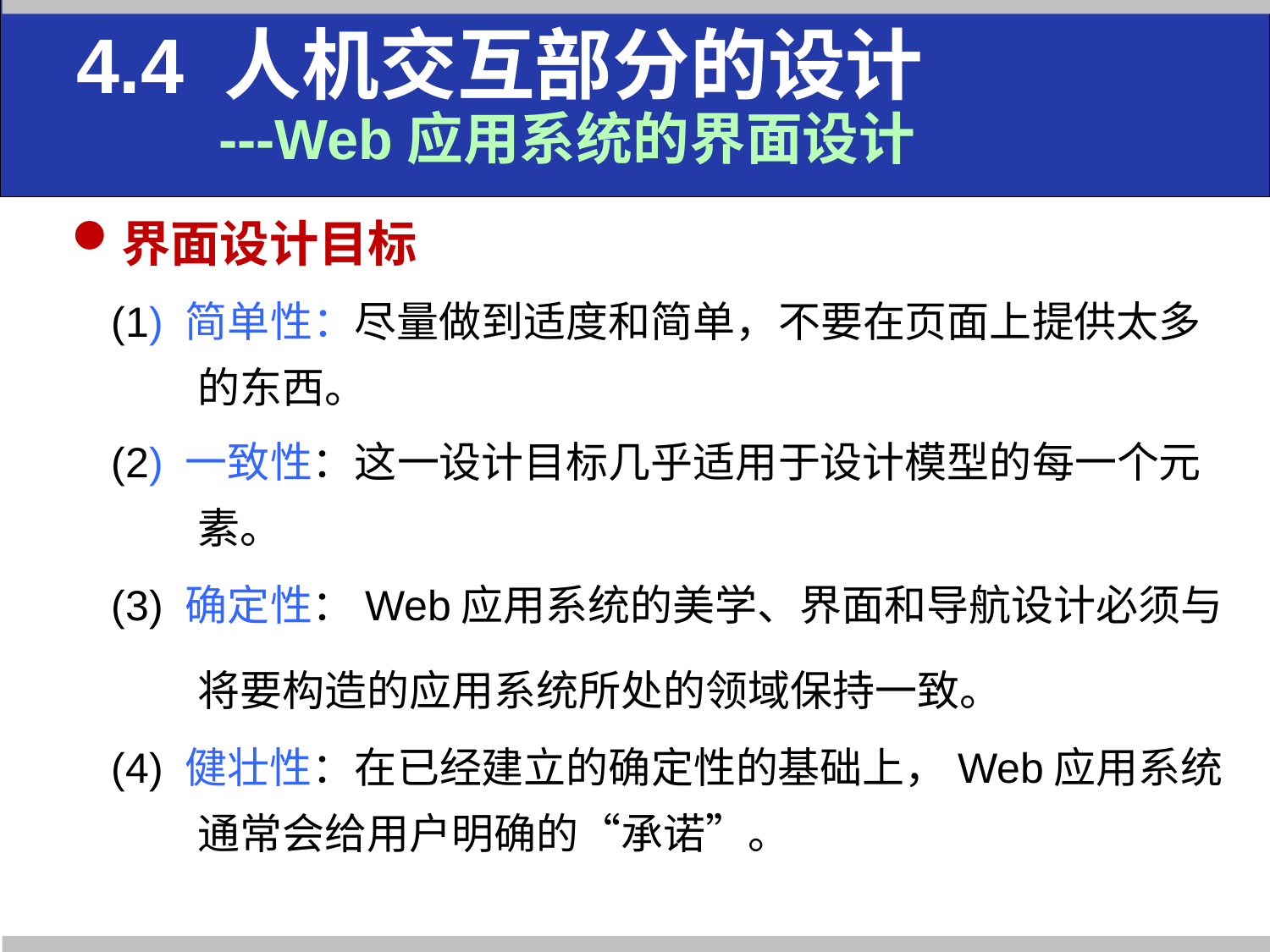

4.4 人机交互部分的设计
          ---Web应用系统的界面设计
界面设计目标
(1) 简单性：尽量做到适度和简单，不要在页面上提供太多的东西。
(2) 一致性：这一设计目标几乎适用于设计模型的每一个元素。
(3) 确定性：Web应用系统的美学、界面和导航设计必须与将要构造的应用系统所处的领域保持一致。
(4) 健壮性：在已经建立的确定性的基础上，Web应用系统通常会给用户明确的“承诺”。

599